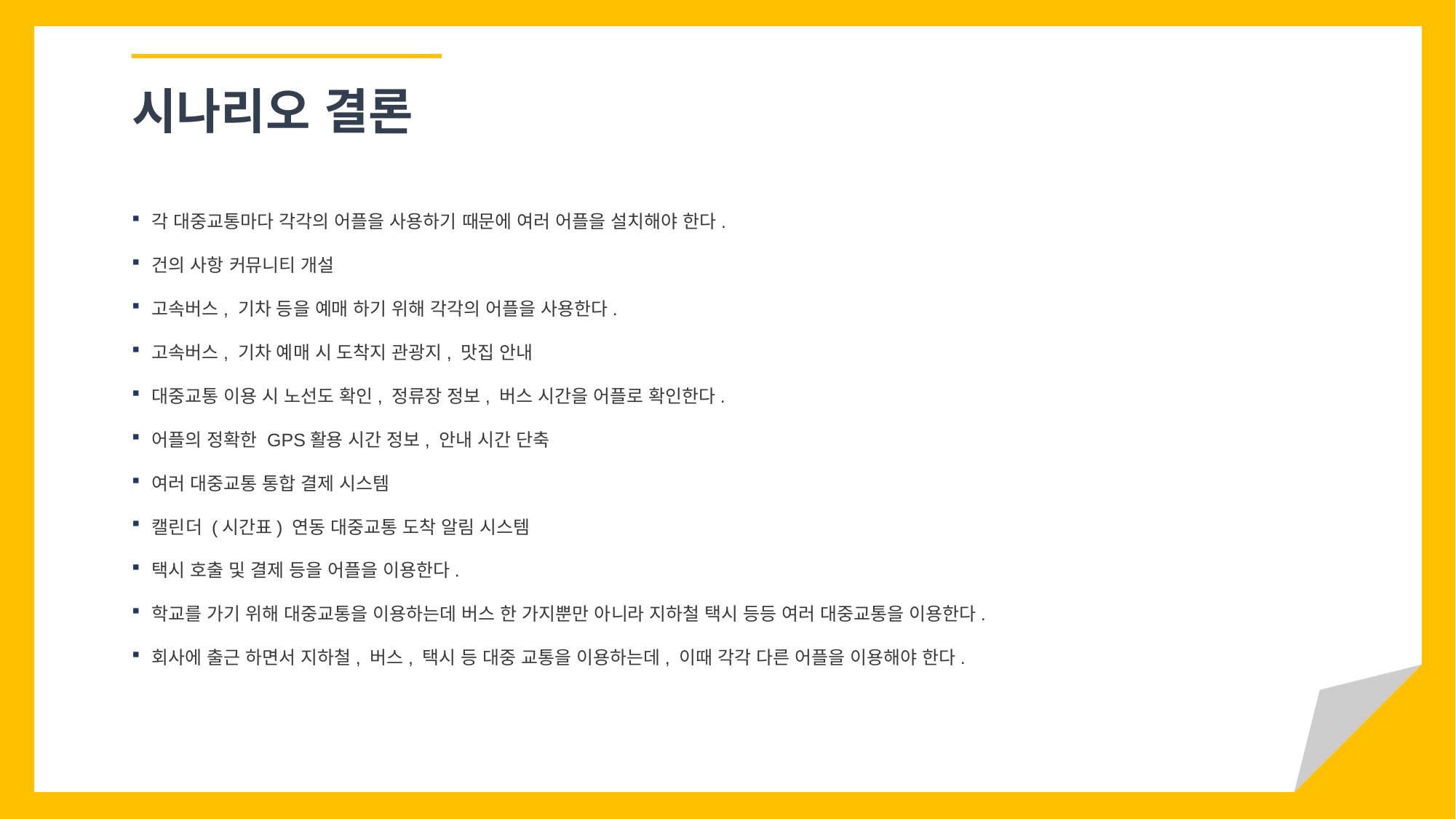

시나리오 결론
각 대중교통마다 각각의 어플을 사용하기 때문에 여러 어플을 설치해야 한다.
건의 사항 커뮤니티 개설
고속버스, 기차 등을 예매 하기 위해 각각의 어플을 사용한다.
고속버스, 기차 예매 시 도착지 관광지, 맛집 안내
대중교통 이용 시 노선도 확인, 정류장 정보, 버스 시간을 어플로 확인한다.
어플의 정확한 GPS활용 시간 정보, 안내 시간 단축
여러 대중교통 통합 결제 시스템
캘린더 (시간표) 연동 대중교통 도착 알림 시스템
택시 호출 및 결제 등을 어플을 이용한다.
학교를 가기 위해 대중교통을 이용하는데 버스 한 가지뿐만 아니라 지하철 택시 등등 여러 대중교통을 이용한다.
회사에 출근 하면서 지하철, 버스, 택시 등 대중 교통을 이용하는데, 이때 각각 다른 어플을 이용해야 한다.